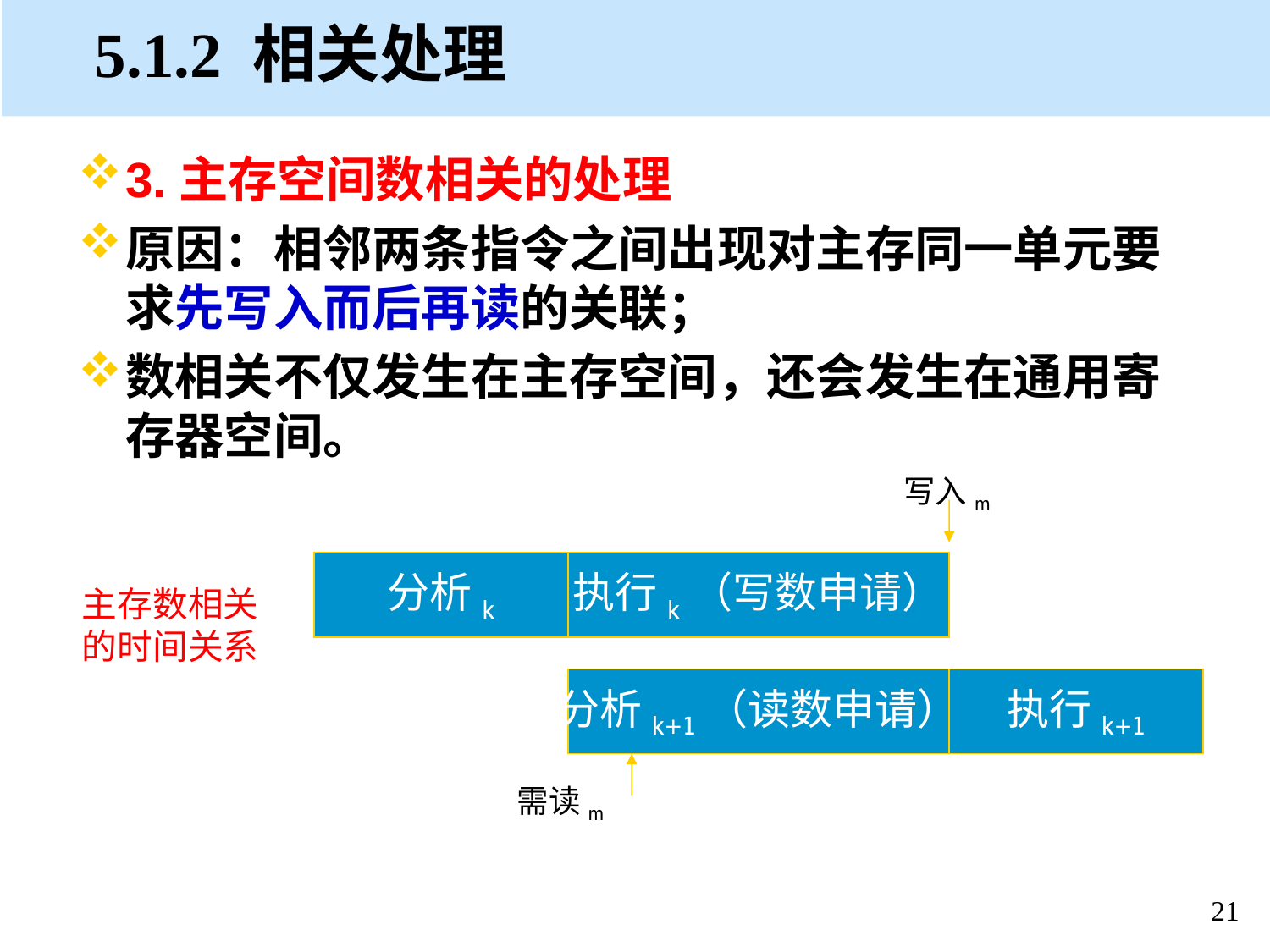

# 5.1.2 相关处理
3.主存空间数相关的处理
原因：相邻两条指令之间出现对主存同一单元要求先写入而后再读的关联；
数相关不仅发生在主存空间，还会发生在通用寄存器空间。

写入m

分析k
执行k（写数申请）
主存数相关的时间关系
分析k+1（读数申请）
执行k+1

需读m